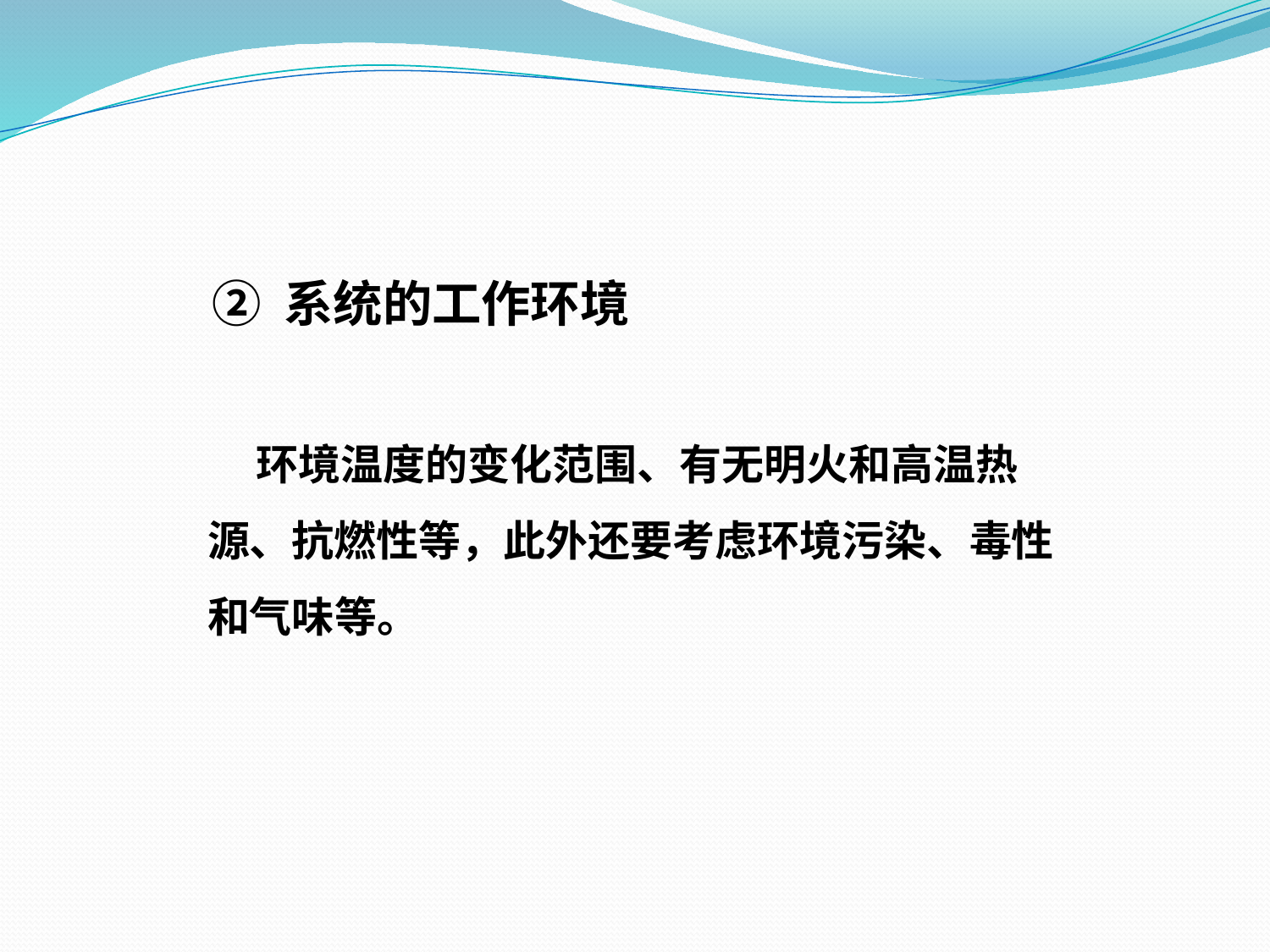

② 系统的工作环境
     环境温度的变化范围、有无明火和高温热源、抗燃性等，此外还要考虑环境污染、毒性和气味等。